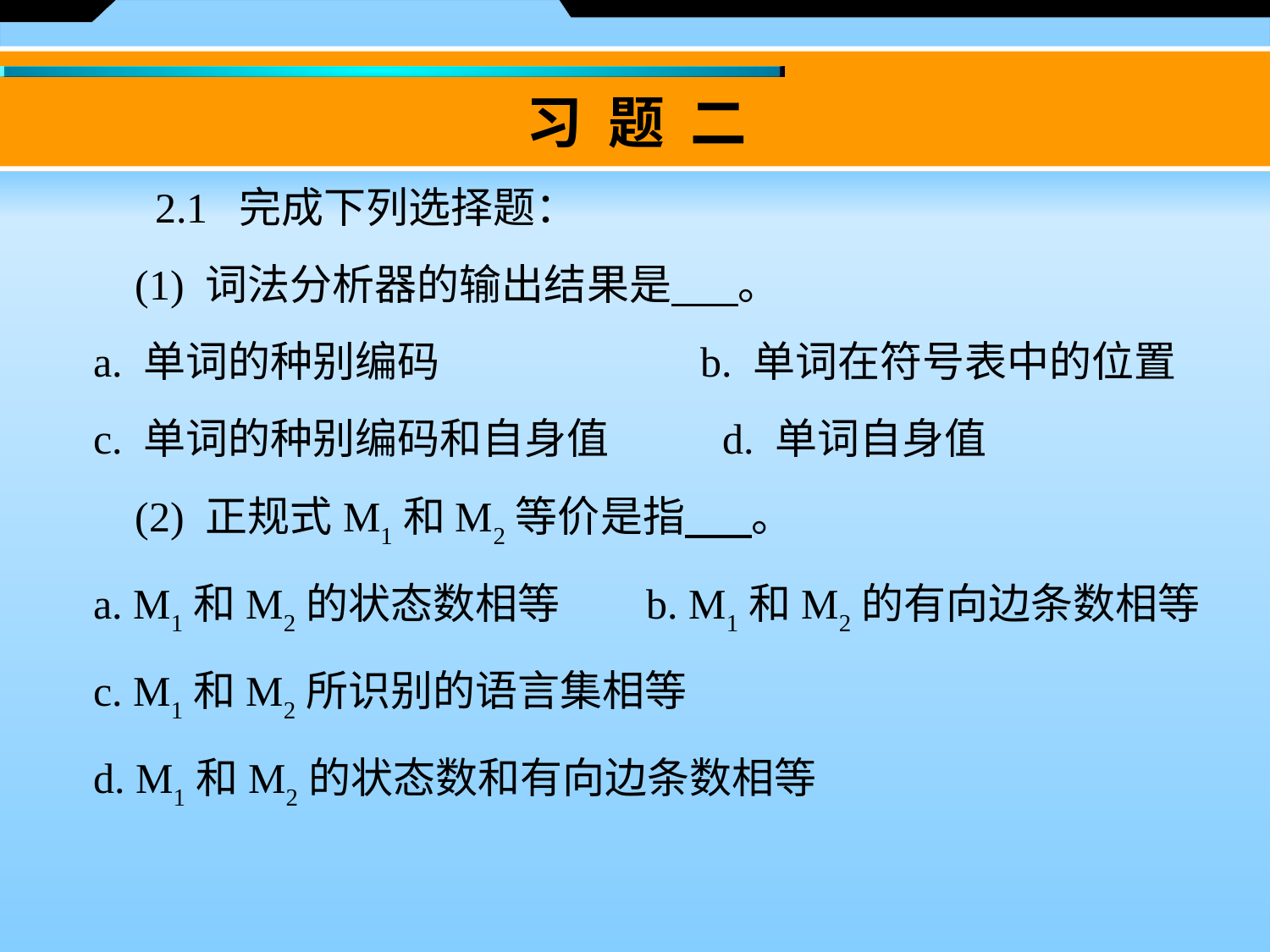

习  题  二
 　　2.1  完成下列选择题：
　　(1) 词法分析器的输出结果是       。
　a. 单词的种别编码          	　　      b. 单词在符号表中的位置
　c. 单词的种别编码和自身值  　　d. 单词自身值
　　(2) 正规式M1和M2等价是指       。
　a. M1和M2的状态数相等        b. M1和M2的有向边条数相等
　c. M1和M2所识别的语言集相等
　d. M1和M2的状态数和有向边条数相等